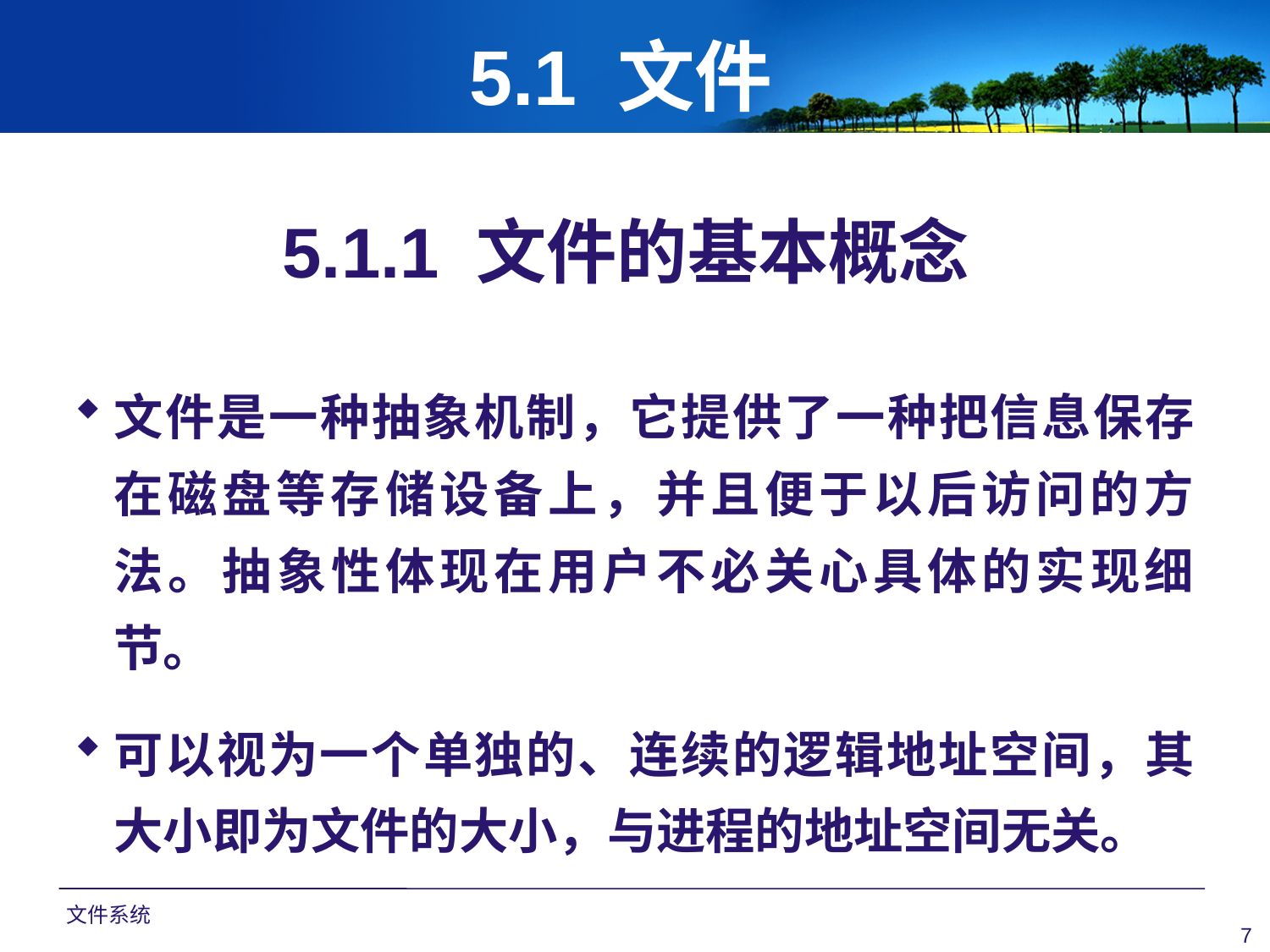

# 5.1 文件
5.1.1 文件的基本概念
文件是一种抽象机制，它提供了一种把信息保存在磁盘等存储设备上，并且便于以后访问的方法。抽象性体现在用户不必关心具体的实现细节。
可以视为一个单独的、连续的逻辑地址空间，其大小即为文件的大小，与进程的地址空间无关。
文件系统
7